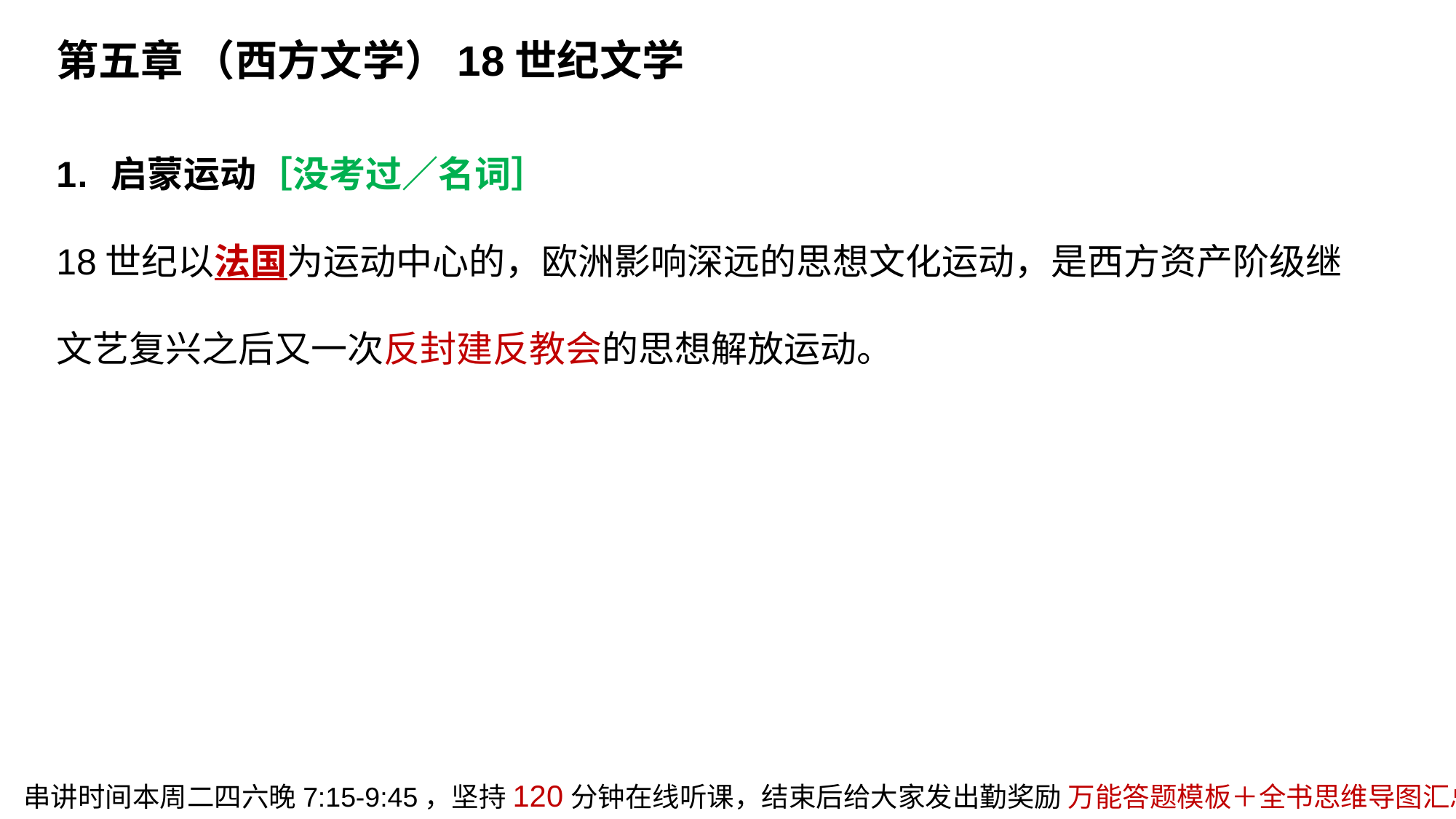

第五章 （西方文学）18世纪文学
启蒙运动［没考过／名词］
18世纪以法国为运动中心的，欧洲影响深远的思想文化运动，是西方资产阶级继文艺复兴之后又一次反封建反教会的思想解放运动。